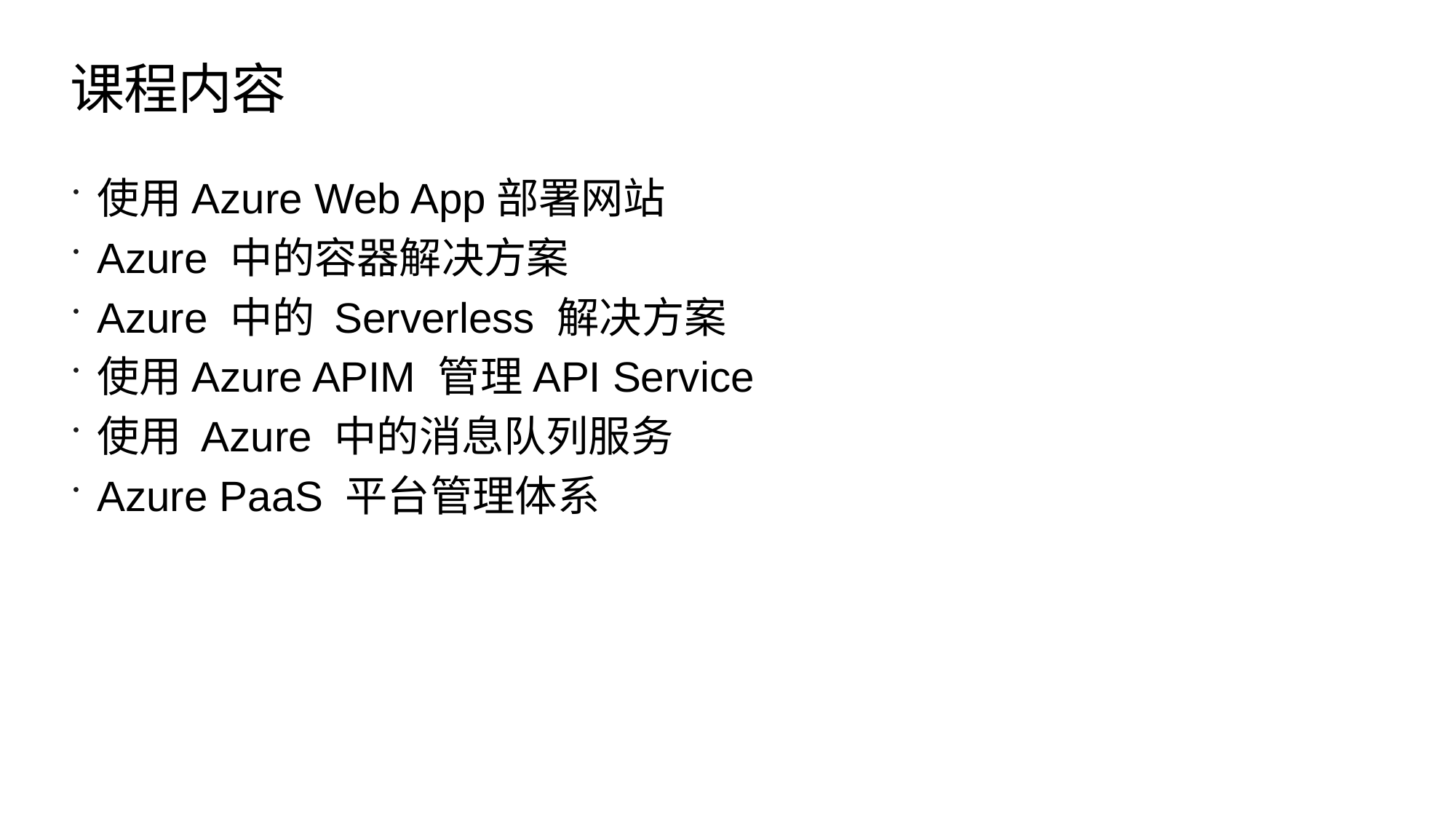

# 课程内容
使用Azure Web App部署网站
Azure 中的容器解决方案
Azure 中的 Serverless 解决方案
使用Azure APIM 管理API Service
使用 Azure 中的消息队列服务
Azure PaaS 平台管理体系